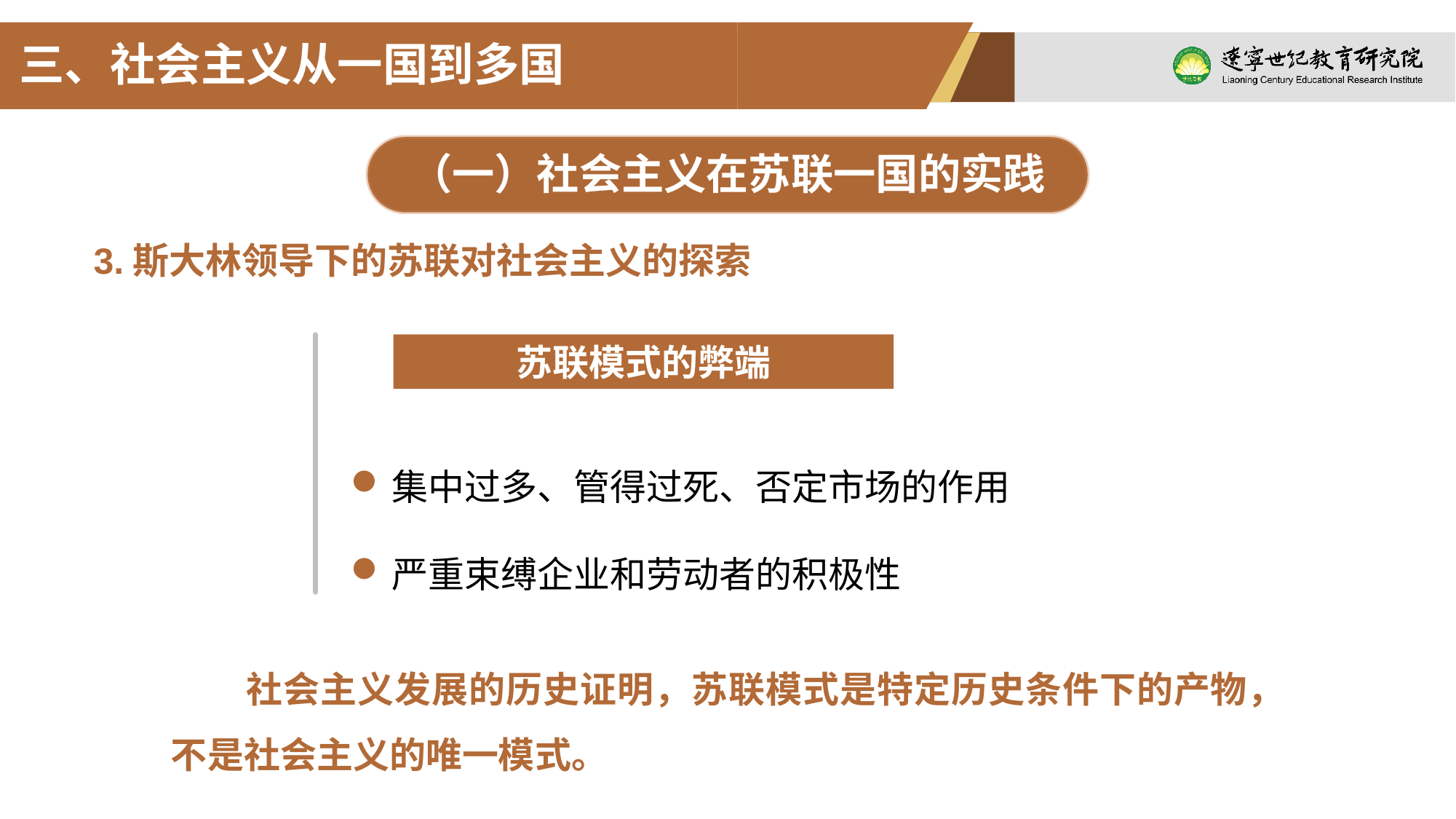

三、社会主义从一国到多国
（一）社会主义在苏联一国的实践
3.斯大林领导下的苏联对社会主义的探索

苏联模式的弊端
集中过多、管得过死、否定市场的作用
严重束缚企业和劳动者的积极性
社会主义发展的历史证明，苏联模式是特定历史条件下的产物，不是社会主义的唯一模式。